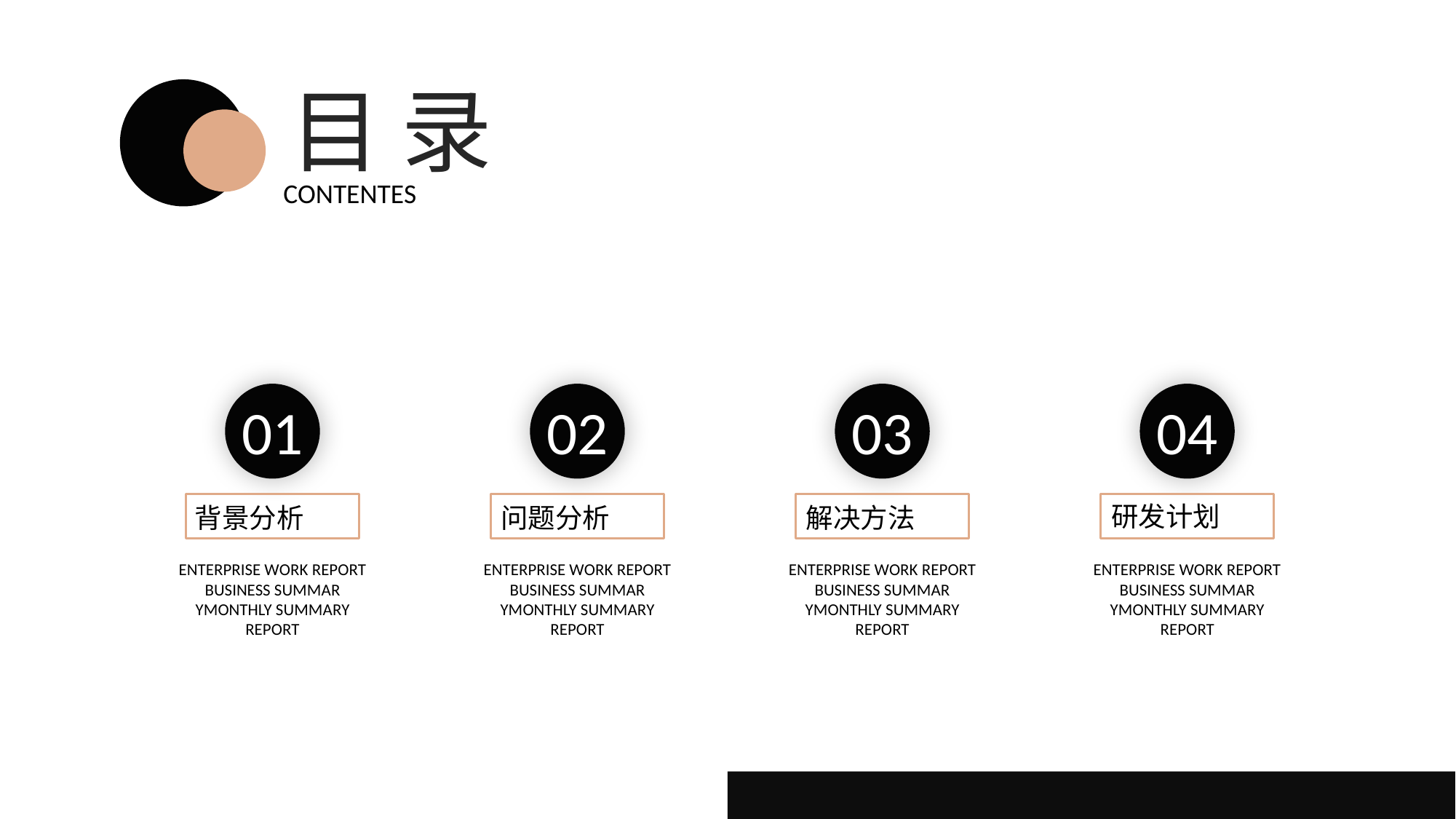

目 录
CONTENTES

01

背景分析
ENTERPRISE WORK REPORT BUSINESS SUMMAR YMONTHLY SUMMARY REPORT

02

问题分析
ENTERPRISE WORK REPORT BUSINESS SUMMAR YMONTHLY SUMMARY REPORT

03

解决方法
ENTERPRISE WORK REPORT BUSINESS SUMMAR YMONTHLY SUMMARY REPORT

04

研发计划
ENTERPRISE WORK REPORT BUSINESS SUMMAR YMONTHLY SUMMARY REPORT